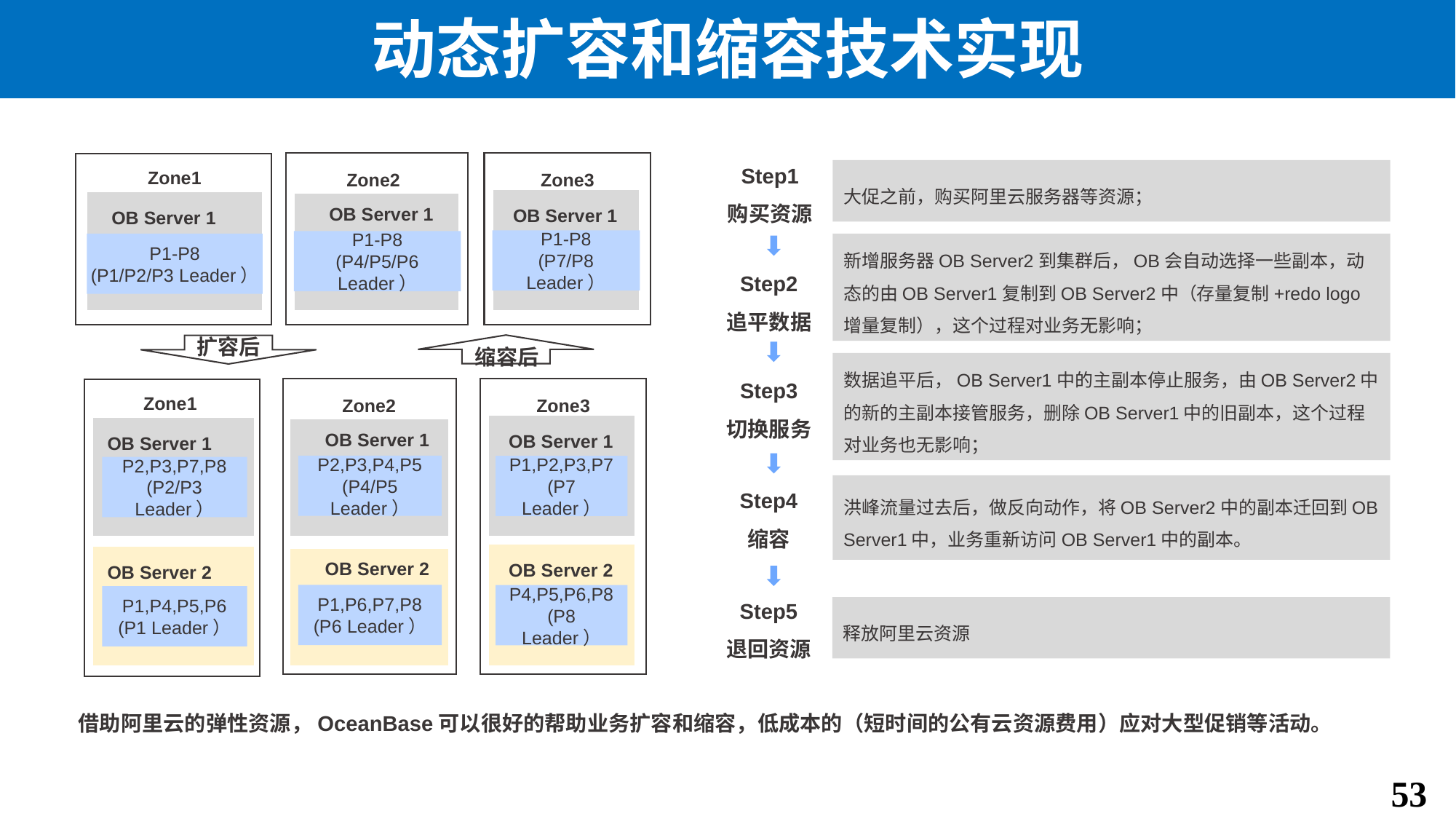

# 动态扩容和缩容技术实现
Step1
购买资源
Zone1

Zone3
Zone2
大促之前，购买阿里云服务器等资源；
OB Server 1
OB Server 1

OB Server 1

P1-P8
(P7/P8 Leader）
P1-P8
(P4/P5/P6 Leader）
P1-P8
(P1/P2/P3 Leader）
新增服务器OB Server2到集群后，OB会自动选择一些副本，动态的由OB Server1复制到OB Server2中（存量复制+redo logo增量复制），这个过程对业务无影响；

Step2
追平数据
缩容后

扩容后

数据追平后，OB Server1中的主副本停止服务，由OB Server2中的新的主副本接管服务，删除OB Server1中的旧副本，这个过程对业务也无影响；
Step3
切换服务
Zone1

Zone3
Zone2
OB Server 1
OB Server 1

OB Server 1

P2,P3,P4,P5
(P4/P5 Leader）
P1,P2,P3,P7
(P7 Leader）
P2,P3,P7,P8
(P2/P3 Leader）
Step4
缩容
洪峰流量过去后，做反向动作，将OB Server2中的副本迁回到OB Server1中，业务重新访问OB Server1中的副本。
OB Server 2
OB Server 2

OB Server 2

Step5
退回资源
P1,P6,P7,P8
(P6 Leader）
P4,P5,P6,P8
(P8 Leader）
P1,P4,P5,P6
(P1 Leader）
释放阿里云资源
借助阿里云的弹性资源，OceanBase可以很好的帮助业务扩容和缩容，低成本的（短时间的公有云资源费用）应对大型促销等活动。